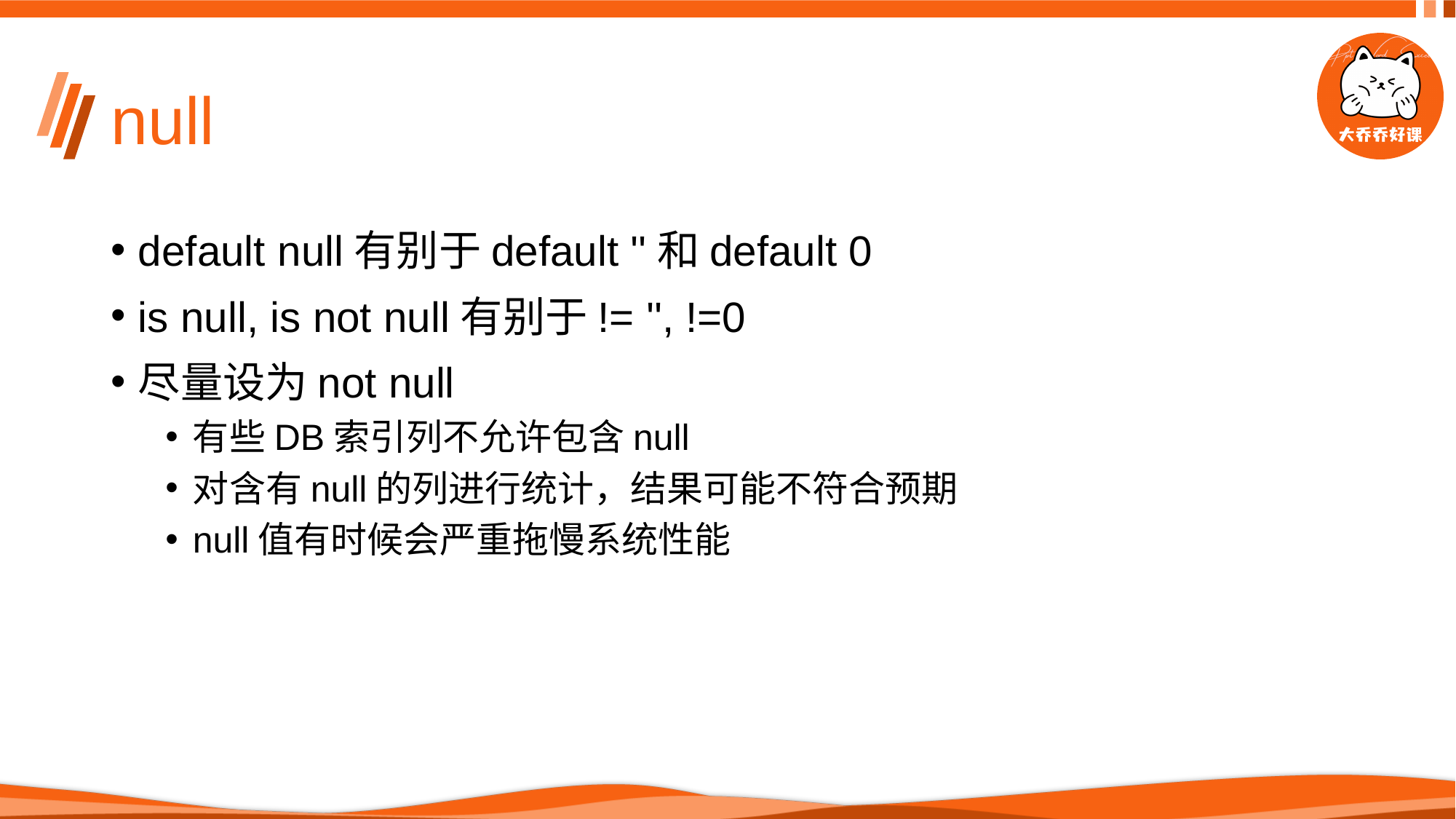

# null
default null有别于default ''和default 0
is null, is not null有别于!= '', !=0
尽量设为not null
有些DB索引列不允许包含null
对含有null的列进行统计，结果可能不符合预期
null值有时候会严重拖慢系统性能